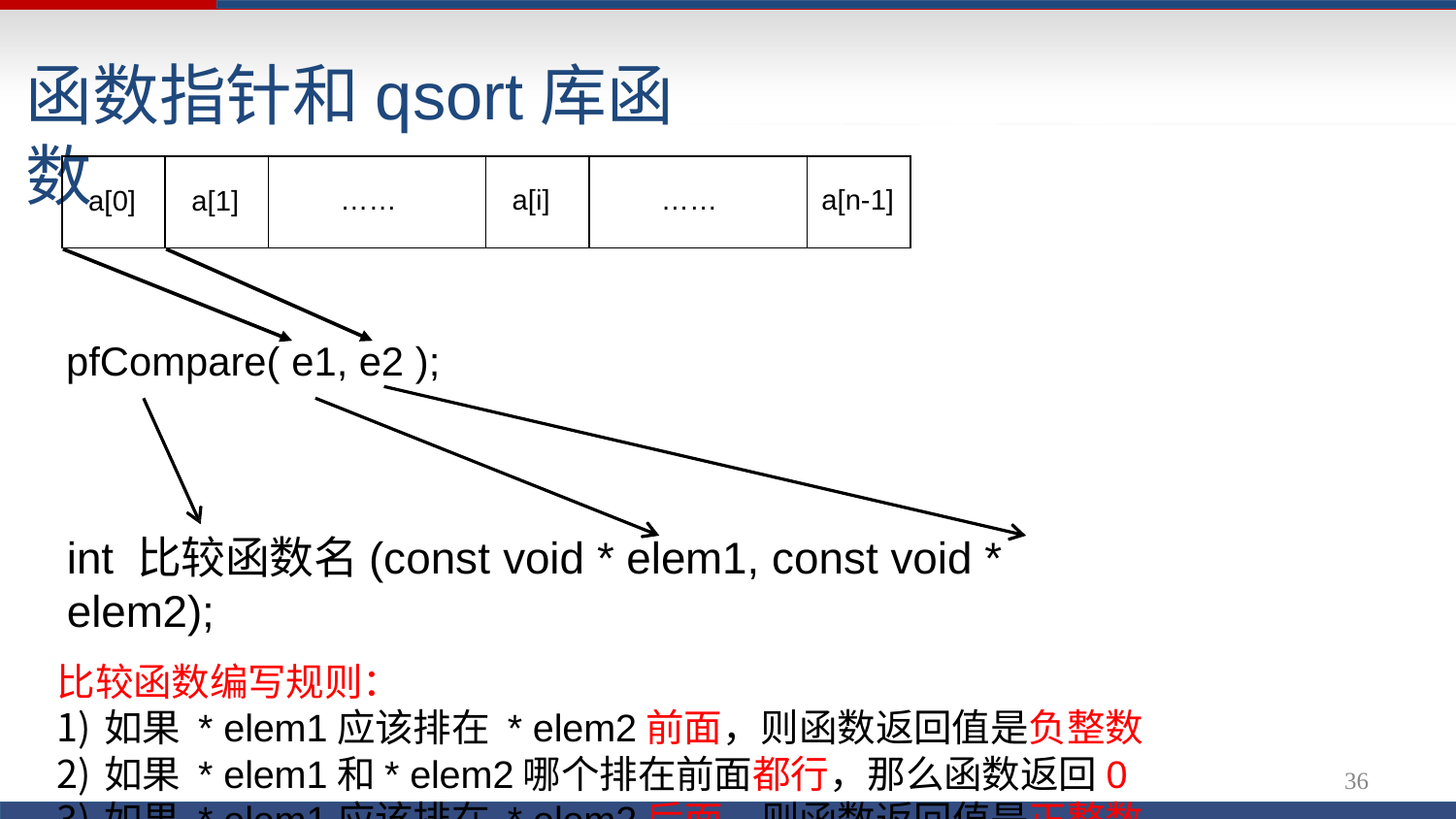

# 函数指针和qsort库函数
| a[0] | a[1] | …… | a[i] | …… | a[n-1] |
| --- | --- | --- | --- | --- | --- |

pfCompare( e1, e2 );

int 比较函数名(const void * elem1, const void * elem2);
比较函数编写规则：
如果 * elem1应该排在 * elem2前面，则函数返回值是负整数
如果 * elem1和* elem2哪个排在前面都行，那么函数返回0
如果 * elem1应该排在 * elem2后面，则函数返回值是正整数
36